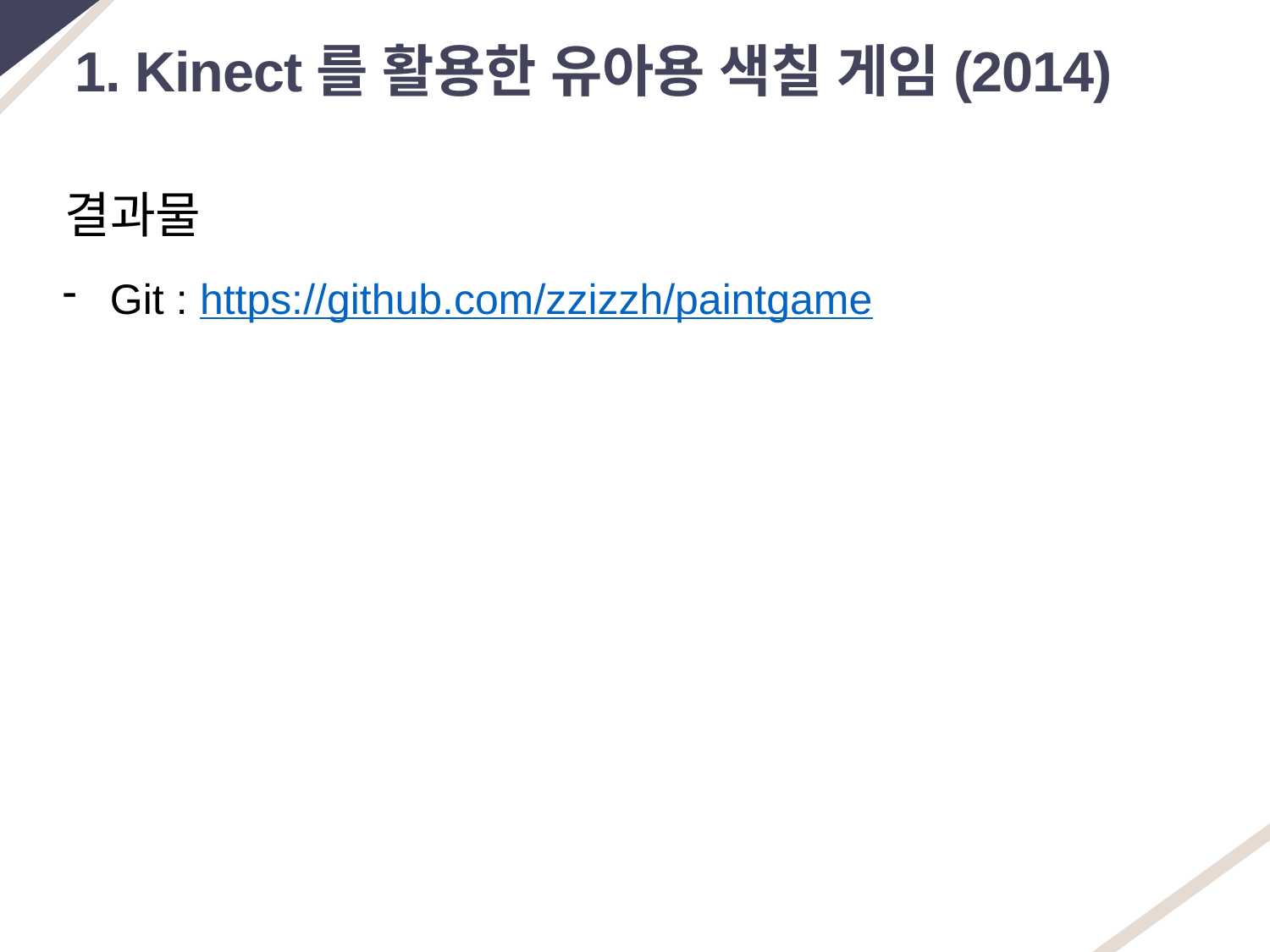

1. Kinect를 활용한 유아용 색칠 게임(2014)
결과물

Git : https://github.com/zzizzh/paintgame